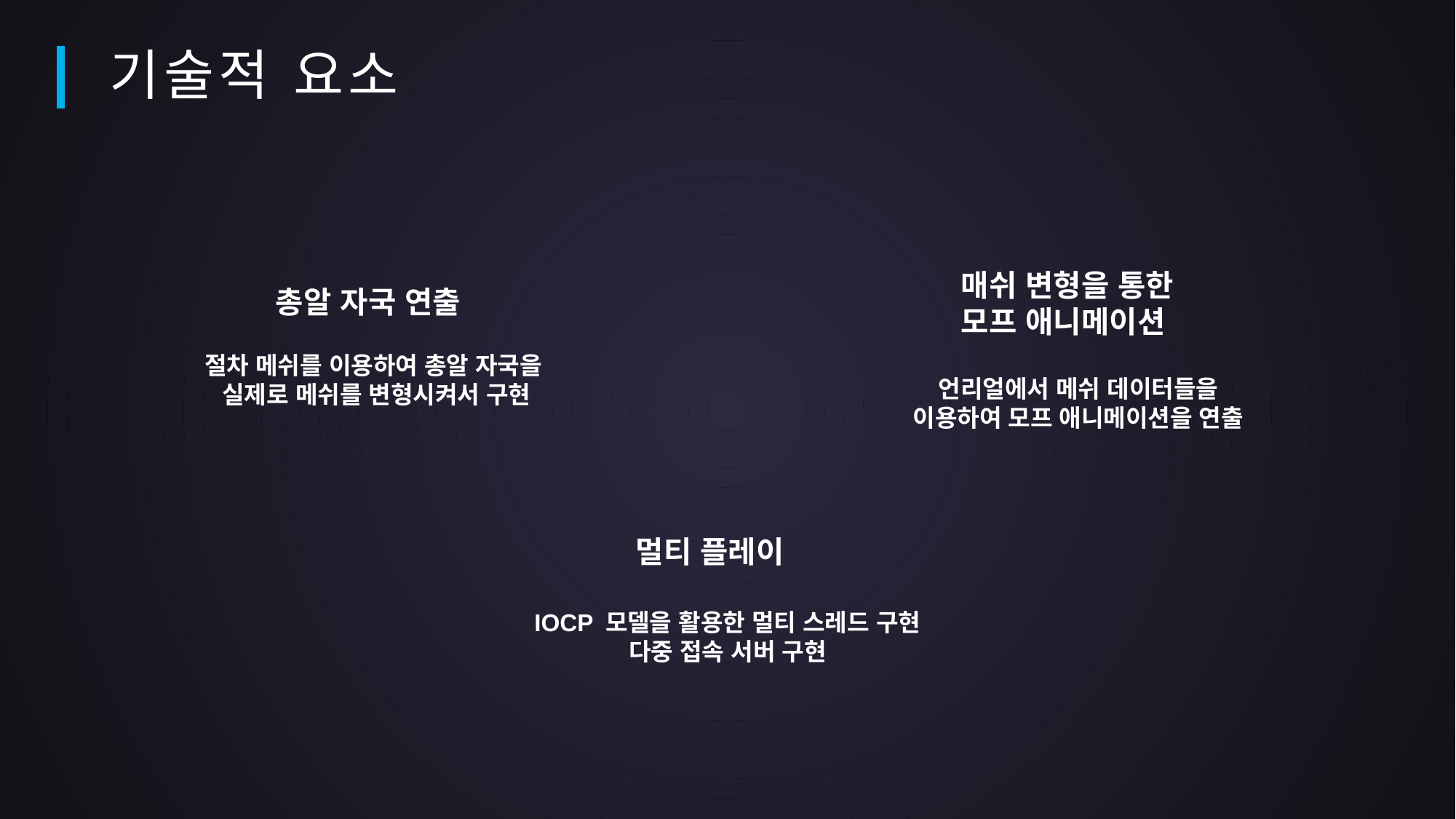

기술적 요소

매쉬 변형을 통한 모프 애니메이션
총알 자국 연출
절차 메쉬를 이용하여 총알 자국을
실제로 메쉬를 변형시켜서 구현
언리얼에서 메쉬 데이터들을 이용하여 모프 애니메이션을 연출

멀티 플레이
IOCP 모델을 활용한 멀티 스레드 구현
다중 접속 서버 구현